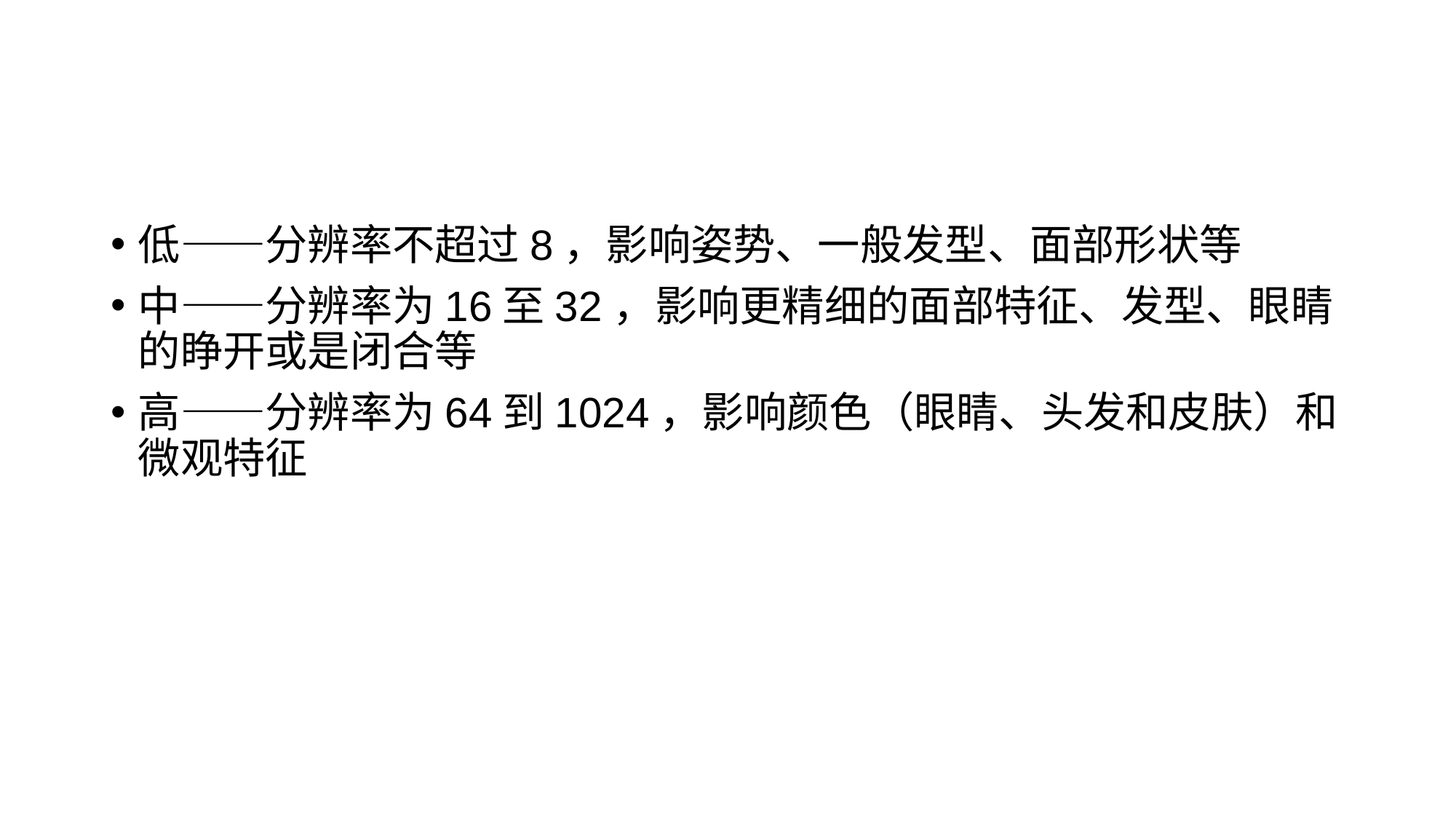

#
低——分辨率不超过8，影响姿势、一般发型、面部形状等
中——分辨率为16至32，影响更精细的面部特征、发型、眼睛的睁开或是闭合等
高——分辨率为64到1024，影响颜色（眼睛、头发和皮肤）和微观特征